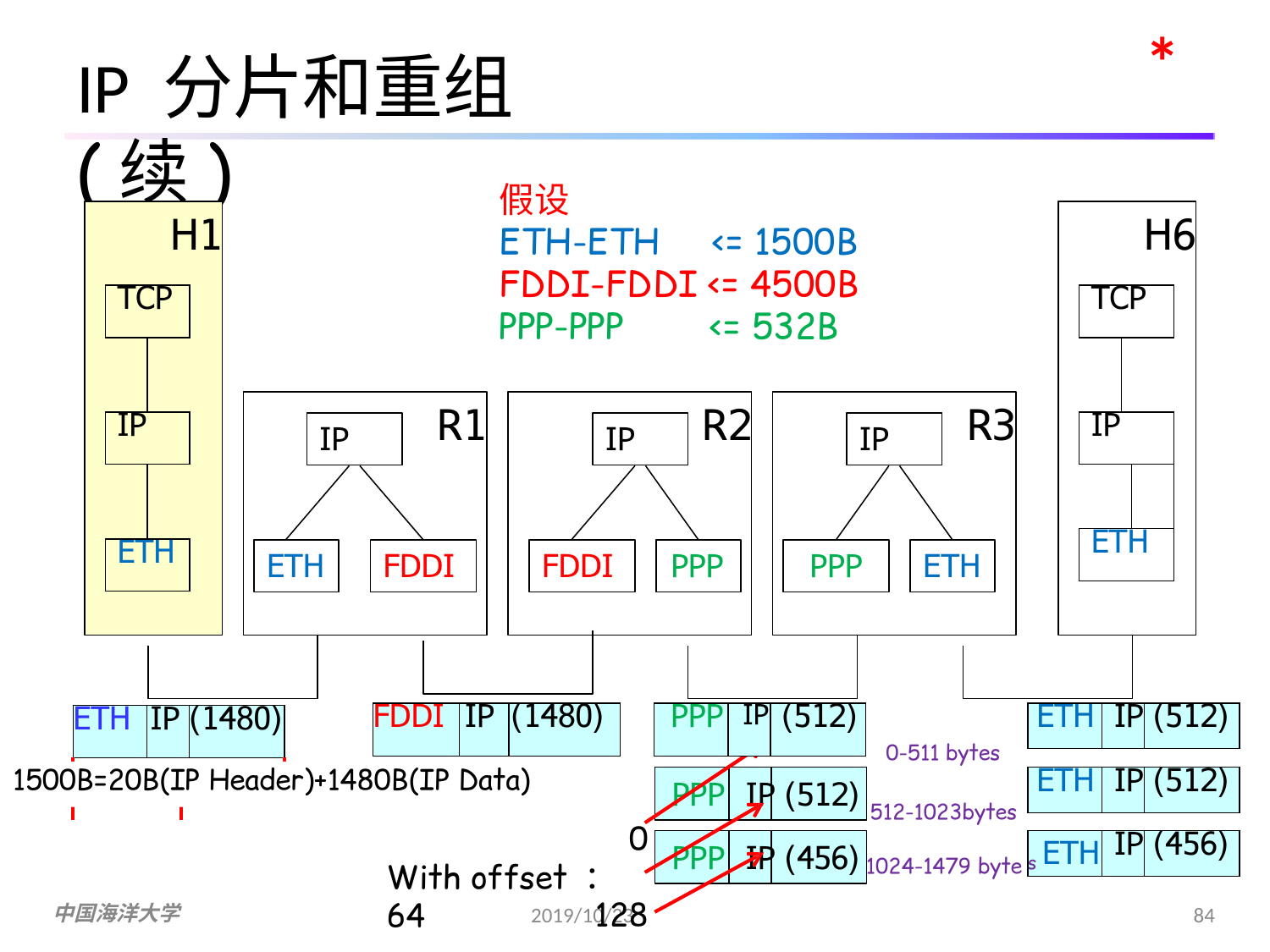

*
IP 分片和重组(续)
假设
ETH-ETH

H1
H6
<= 1500B
FDDI-FDDI <= 4500B
PPP-PPP	<= 532B
| TCP |  |
| --- | --- |
|  |  |
| IP |  |
|  |  |
| ETH |  |
| TCP |  |  |
| --- | --- | --- |
|  |  |  |
| IP |  |  |
|  |  |  |
| ETH |  |  |

R1
R2
R3

IP
IP
IP

ETH
FDDI
FDDI	PPP
PPP
ETH

| FDDI | IP | (1480) |
| --- | --- | --- |
| PPP | IP | (512) |
| --- | --- | --- |
| ETH | IP | (512) |
| --- | --- | --- |
| ETH | IP |  | (1480) |
| --- | --- | --- | --- |
|  |  |  |  |
|  |  |  |  |
0-511 bytes

1500B=20B(IP Header)+1480B(IP Data)
| ETH | IP | (512) |
| --- | --- | --- |

PPP	IP (512)
512-1023bytes

0

| s ETH | IP | (456) |
| --- | --- | --- |
PPP	IP (456)

1024-1479 byte
With offset ：64
128